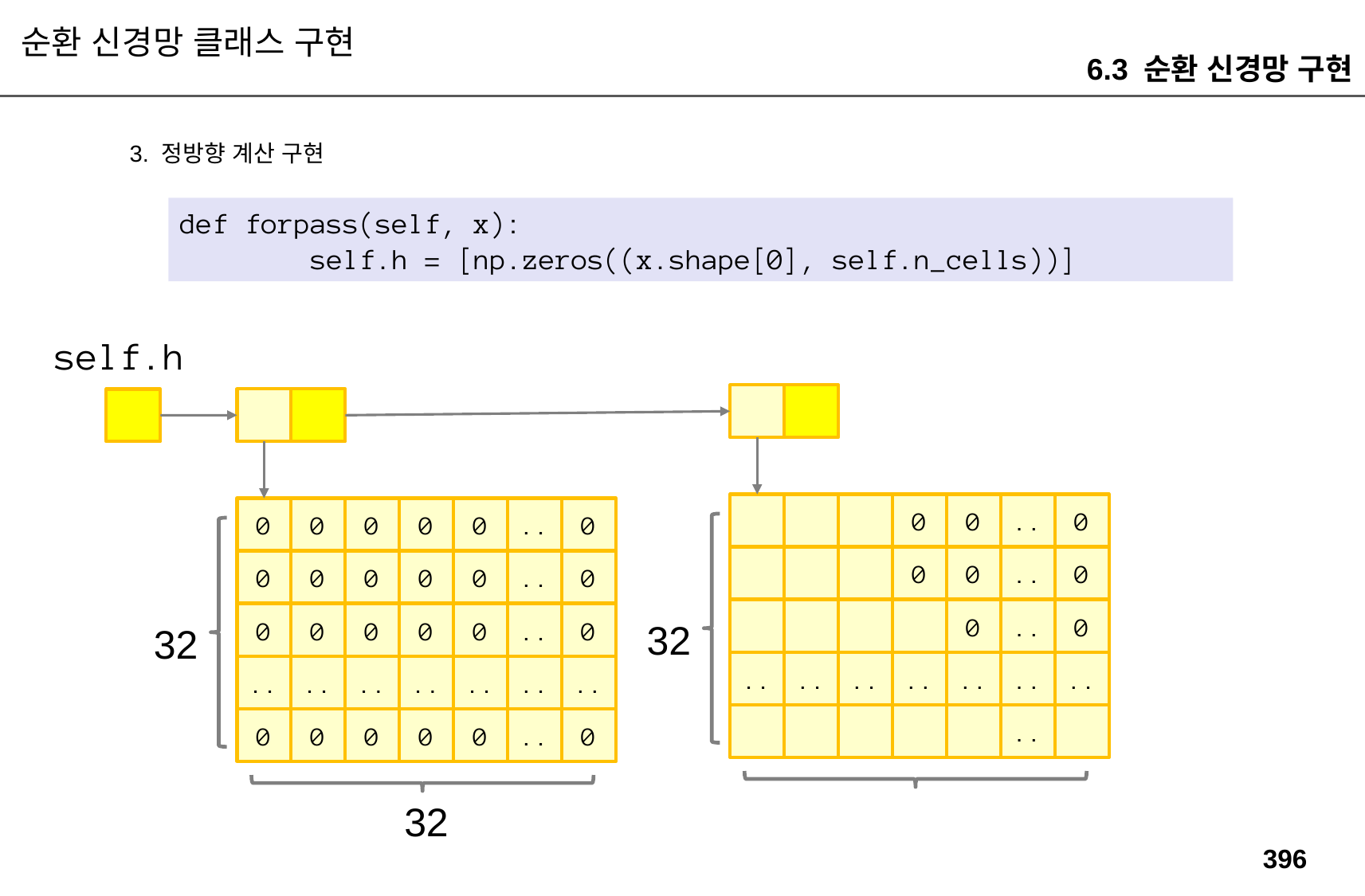

순환 신경망 클래스 구현
6.3 순환 신경망 구현
3. 정방향 계산 구현
def forpass(self, x):
        self.h = [np.zeros((x.shape[0], self.n_cells))]
self.h

0
0
..
0
0
0
0
0
0
..
0

0
0
..
0
0
0
0
0
0
..
0

0
..
0
0
0
0
0
0
..
0

32

32
..
..
..
..
..
..
..
..
..
..
..
..
..
..

..

0
0
0
0
0
..
0
32